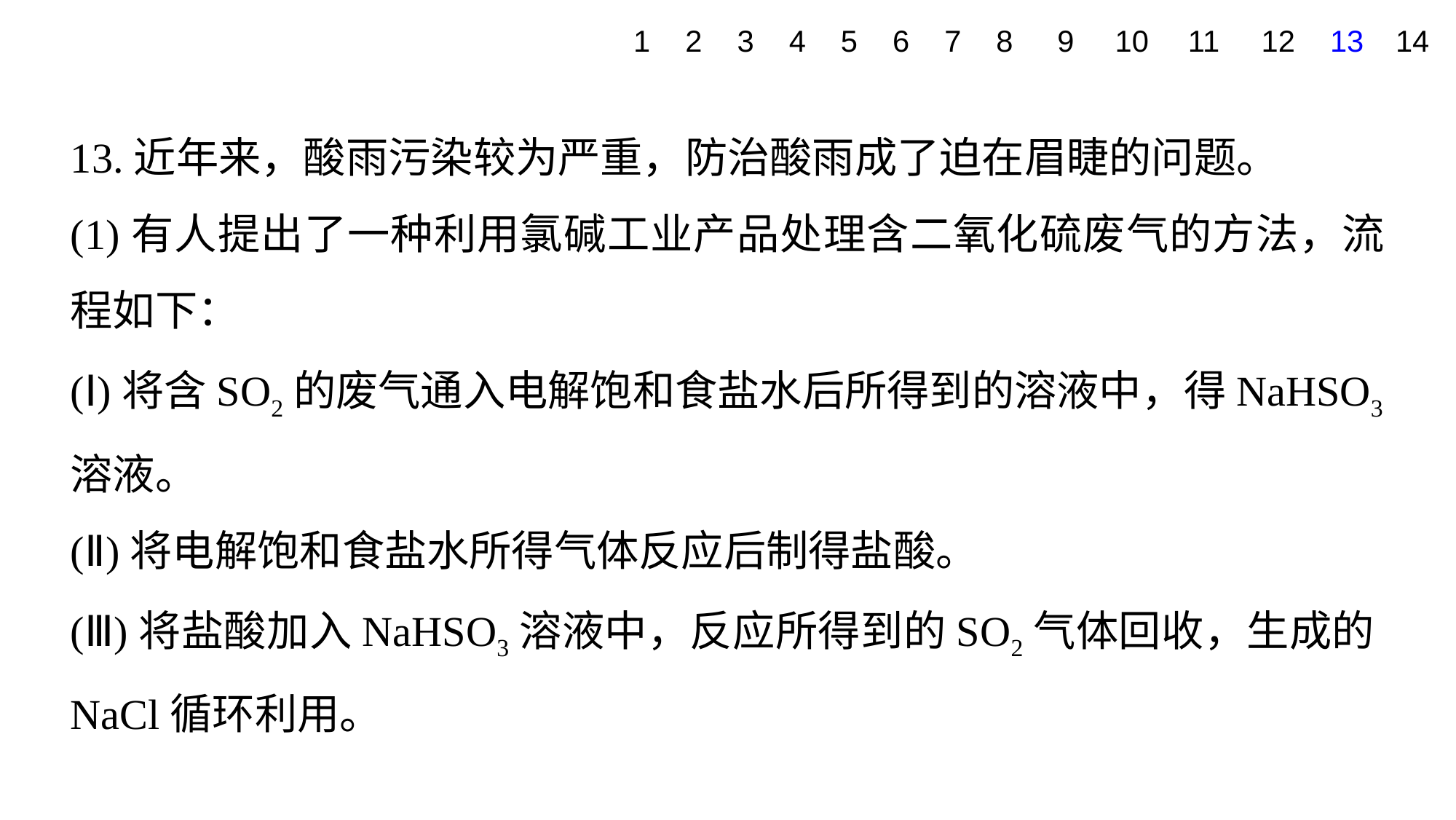

1
2
3
4
5
6
7
8
9
10
11
12
13
14
13.近年来，酸雨污染较为严重，防治酸雨成了迫在眉睫的问题。
(1)有人提出了一种利用氯碱工业产品处理含二氧化硫废气的方法，流程如下：
(Ⅰ)将含SO2的废气通入电解饱和食盐水后所得到的溶液中，得NaHSO3溶液。
(Ⅱ)将电解饱和食盐水所得气体反应后制得盐酸。
(Ⅲ)将盐酸加入NaHSO3溶液中，反应所得到的SO2气体回收，生成的NaCl循环利用。